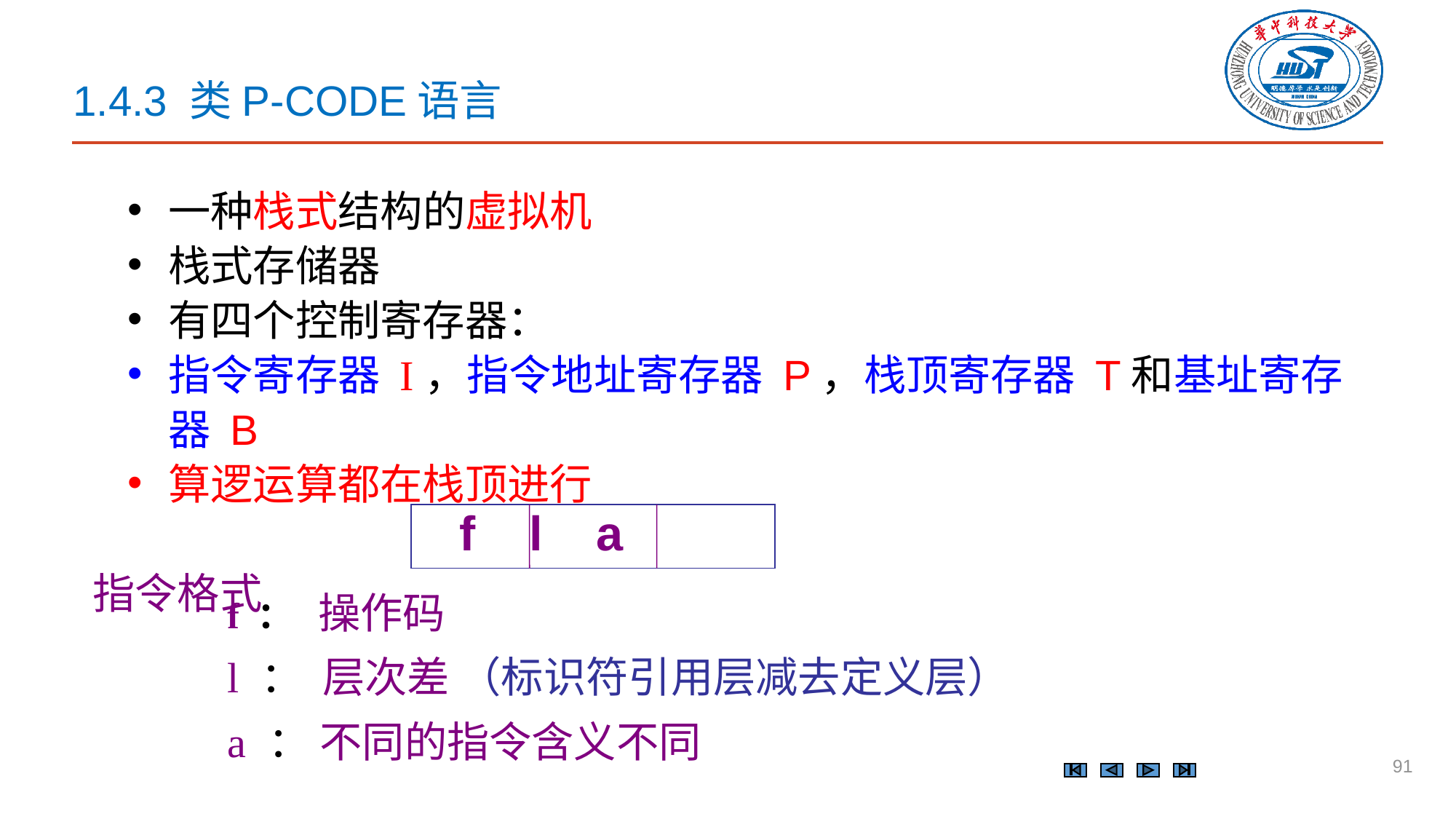

# 1.4.3 类P-CODE语言
一种栈式结构的虚拟机
栈式存储器
有四个控制寄存器：
指令寄存器 I，指令地址寄存器 P，栈顶寄存器 T和基址寄存器 B
算逻运算都在栈顶进行

 指令格式
f    l    a

f ：   操作码
l ：  层次差 （标识符引用层减去定义层）
a ： 不同的指令含义不同
91